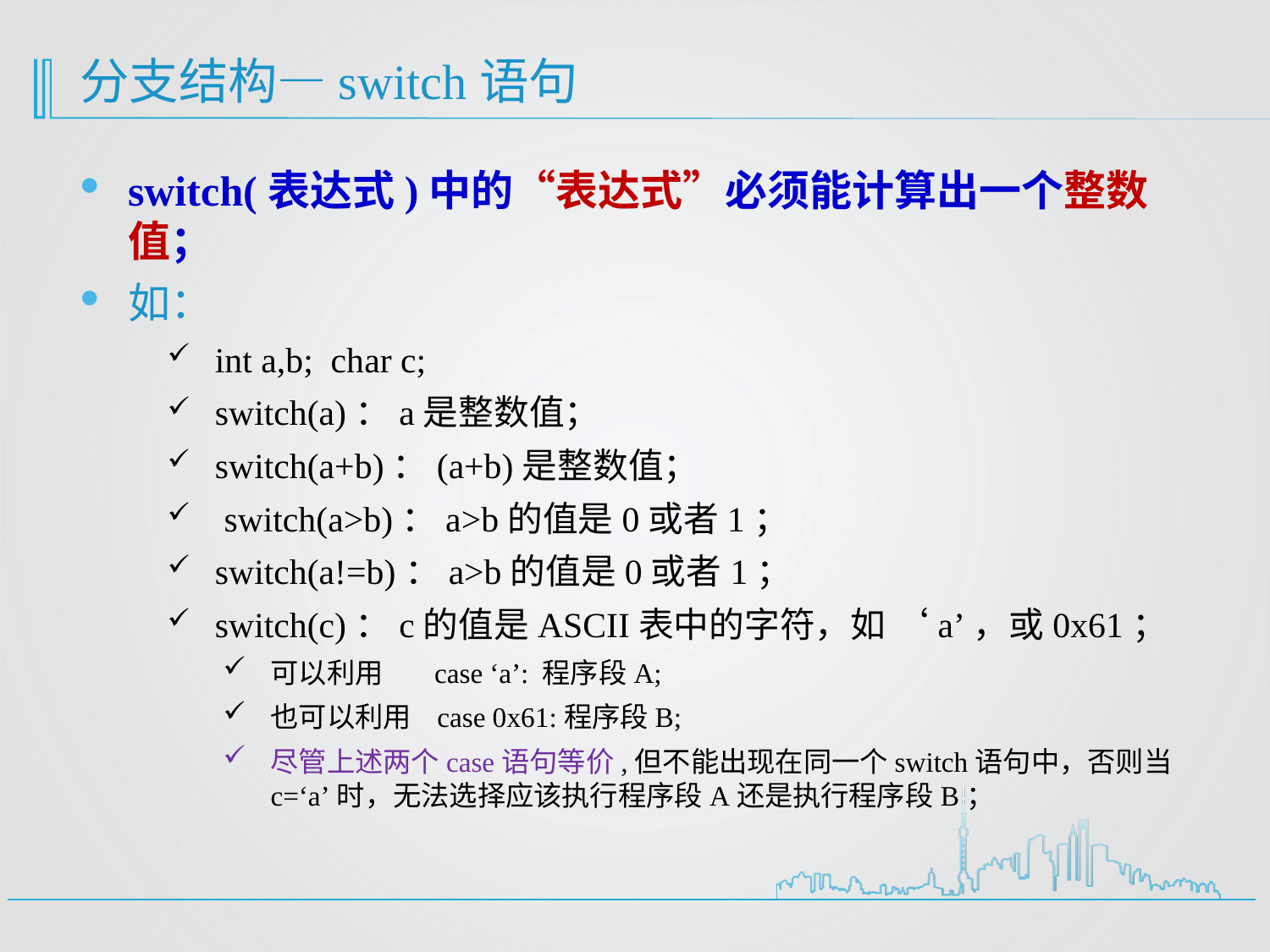

# 分支结构—switch语句
switch(表达式)中的“表达式”必须能计算出一个整数值；
如：
int a,b;  char c;
switch(a)：a是整数值；
switch(a+b)：(a+b)是整数值；
 switch(a>b)：a>b的值是0或者1；
switch(a!=b)：a>b的值是0或者1；
switch(c)：c的值是ASCII表中的字符，如 ‘a’，或0x61；
可以利用       case ‘a’: 程序段A;
也可以利用   case 0x61:程序段B;
尽管上述两个case语句等价,但不能出现在同一个switch语句中，否则当c=‘a’时，无法选择应该执行程序段A还是执行程序段B；